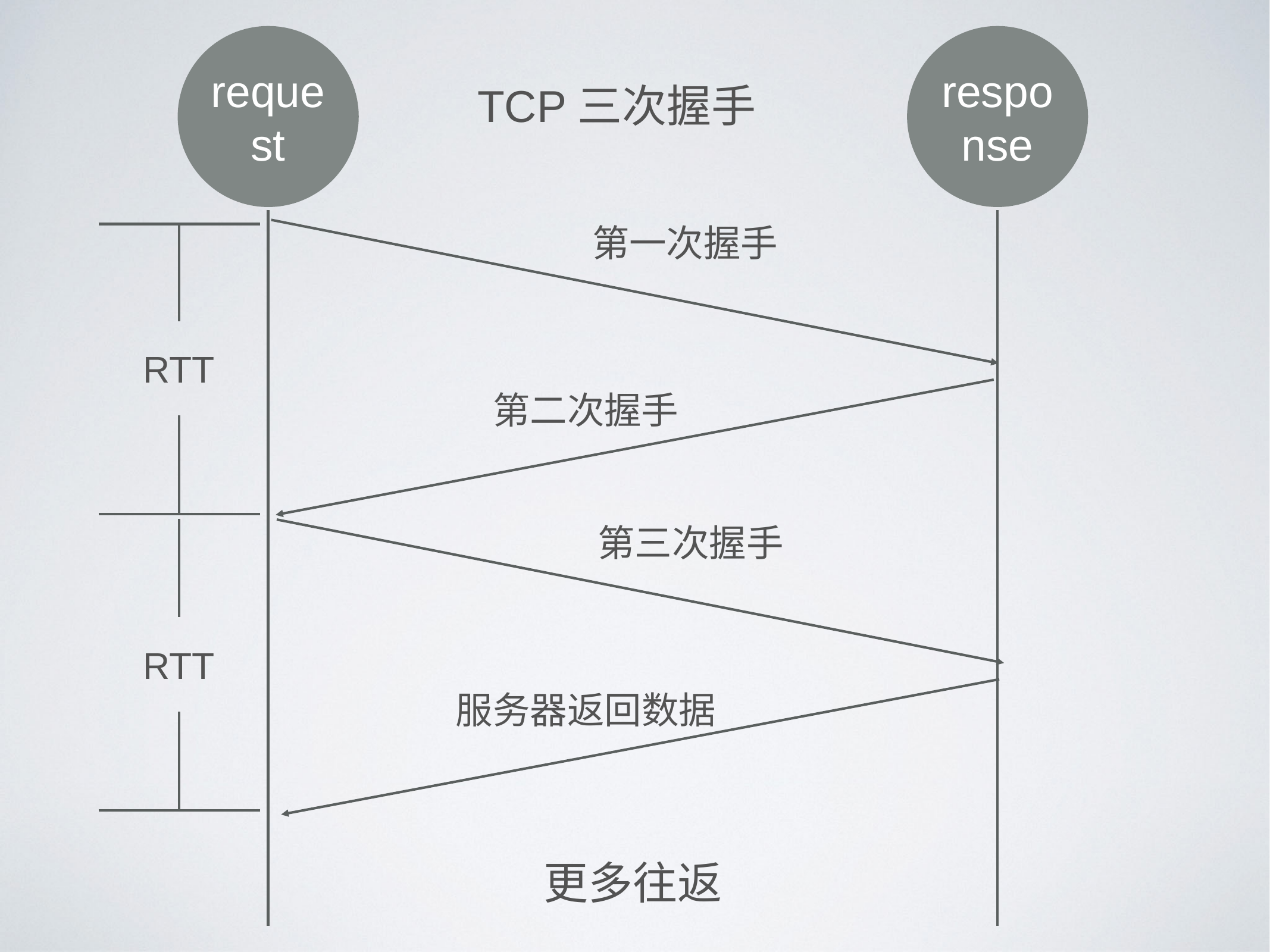

request
response
TCP三次握手

第一次握手

RTT
第二次握手

第三次握手

RTT
服务器返回数据

更多往返
32